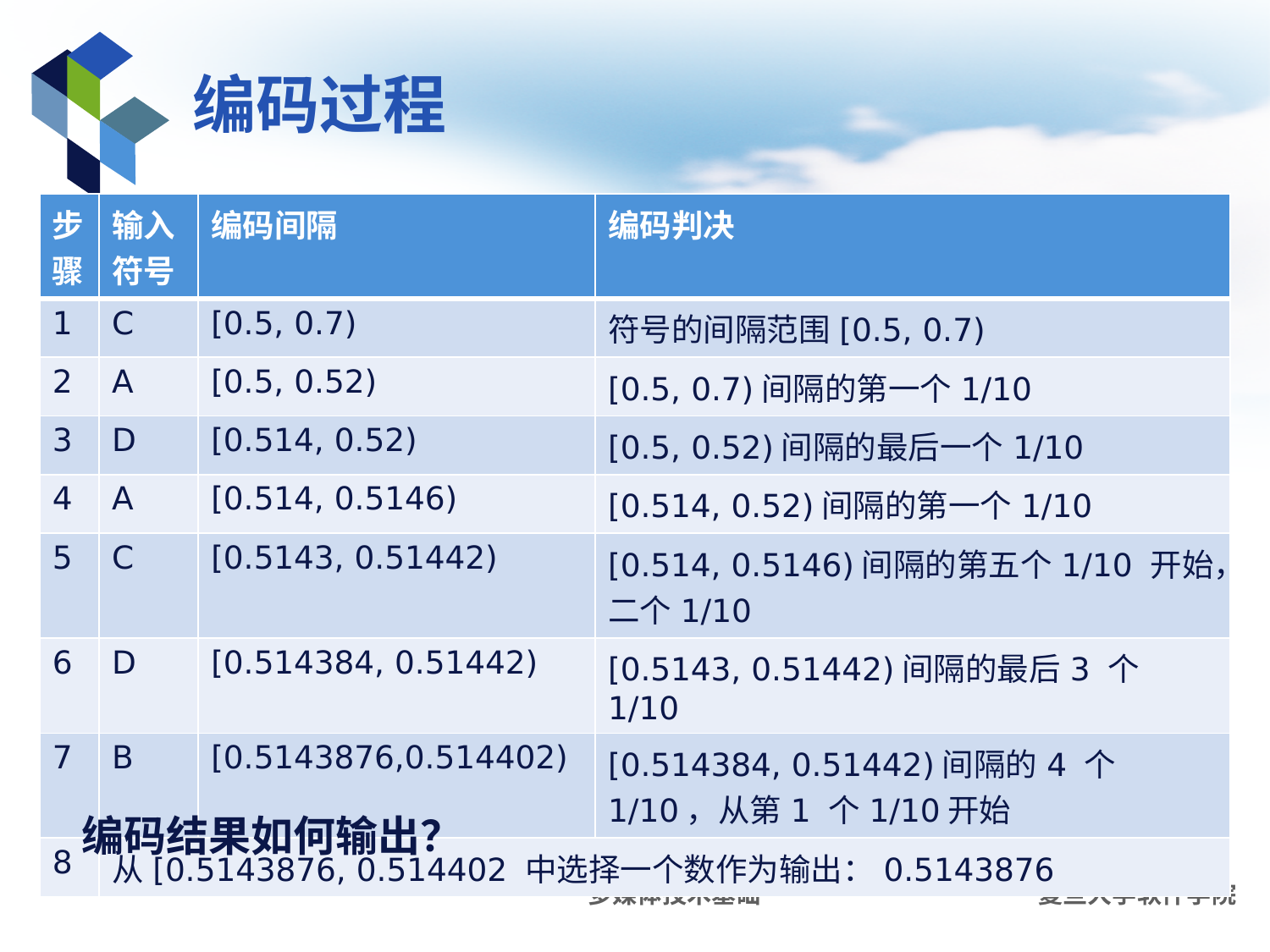

# 编码过程
| 步骤 | 输入符号 | 编码间隔 | 编码判决 |
| --- | --- | --- | --- |
| 1 | C | [0.5, 0.7) | 符号的间隔范围[0.5, 0.7) |
| 2 | A | [0.5, 0.52) | [0.5, 0.7)间隔的第一个1/10 |
| 3 | D | [0.514, 0.52) | [0.5, 0.52)间隔的最后一个1/10 |
| 4 | A | [0.514, 0.5146) | [0.514, 0.52)间隔的第一个1/10 |
| 5 | C | [0.5143, 0.51442) | [0.514, 0.5146)间隔的第五个1/10 开始，二个1/10 |
| 6 | D | [0.514384, 0.51442) | [0.5143, 0.51442)间隔的最后3 个1/10 |
| 7 | B | [0.5143876,0.514402) | [0.514384, 0.51442)间隔的4 个1/10，从第1 个1/10开始 |
| 8 | 从[0.5143876, 0.514402 中选择一个数作为输出：0.5143876 |  |  |
编码结果如何输出？
多媒体技术基础